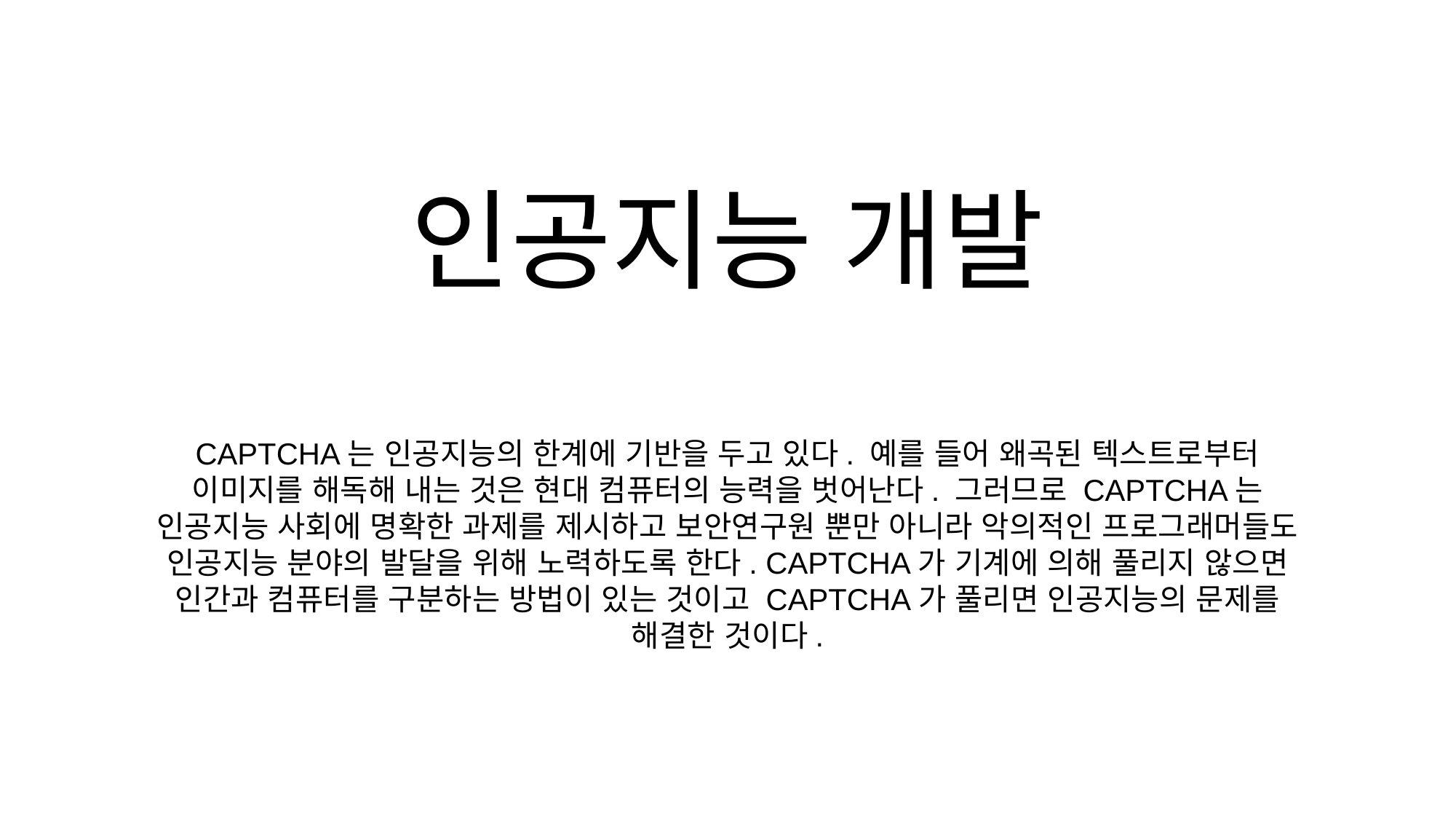

인공지능 개발
CAPTCHA는 인공지능의 한계에 기반을 두고 있다. 예를 들어 왜곡된 텍스트로부터 이미지를 해독해 내는 것은 현대 컴퓨터의 능력을 벗어난다. 그러므로 CAPTCHA는 인공지능 사회에 명확한 과제를 제시하고 보안연구원 뿐만 아니라 악의적인 프로그래머들도 인공지능 분야의 발달을 위해 노력하도록 한다. CAPTCHA가 기계에 의해 풀리지 않으면 인간과 컴퓨터를 구분하는 방법이 있는 것이고 CAPTCHA가 풀리면 인공지능의 문제를 해결한 것이다.